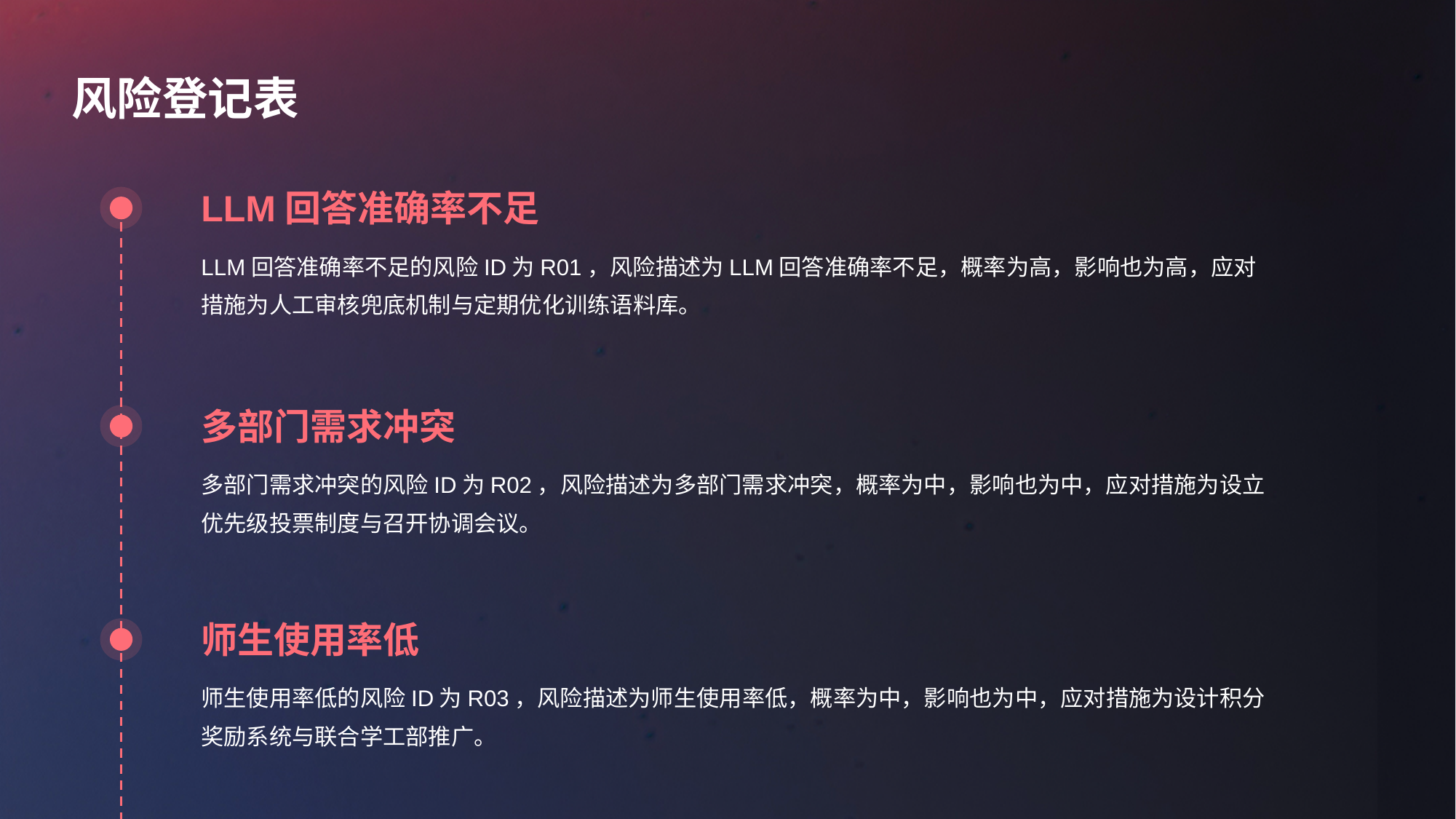

风险登记表
LLM回答准确率不足

LLM回答准确率不足的风险ID为R01，风险描述为LLM回答准确率不足，概率为高，影响也为高，应对措施为人工审核兜底机制与定期优化训练语料库。
多部门需求冲突

多部门需求冲突的风险ID为R02，风险描述为多部门需求冲突，概率为中，影响也为中，应对措施为设立优先级投票制度与召开协调会议。
师生使用率低

师生使用率低的风险ID为R03，风险描述为师生使用率低，概率为中，影响也为中，应对措施为设计积分奖励系统与联合学工部推广。